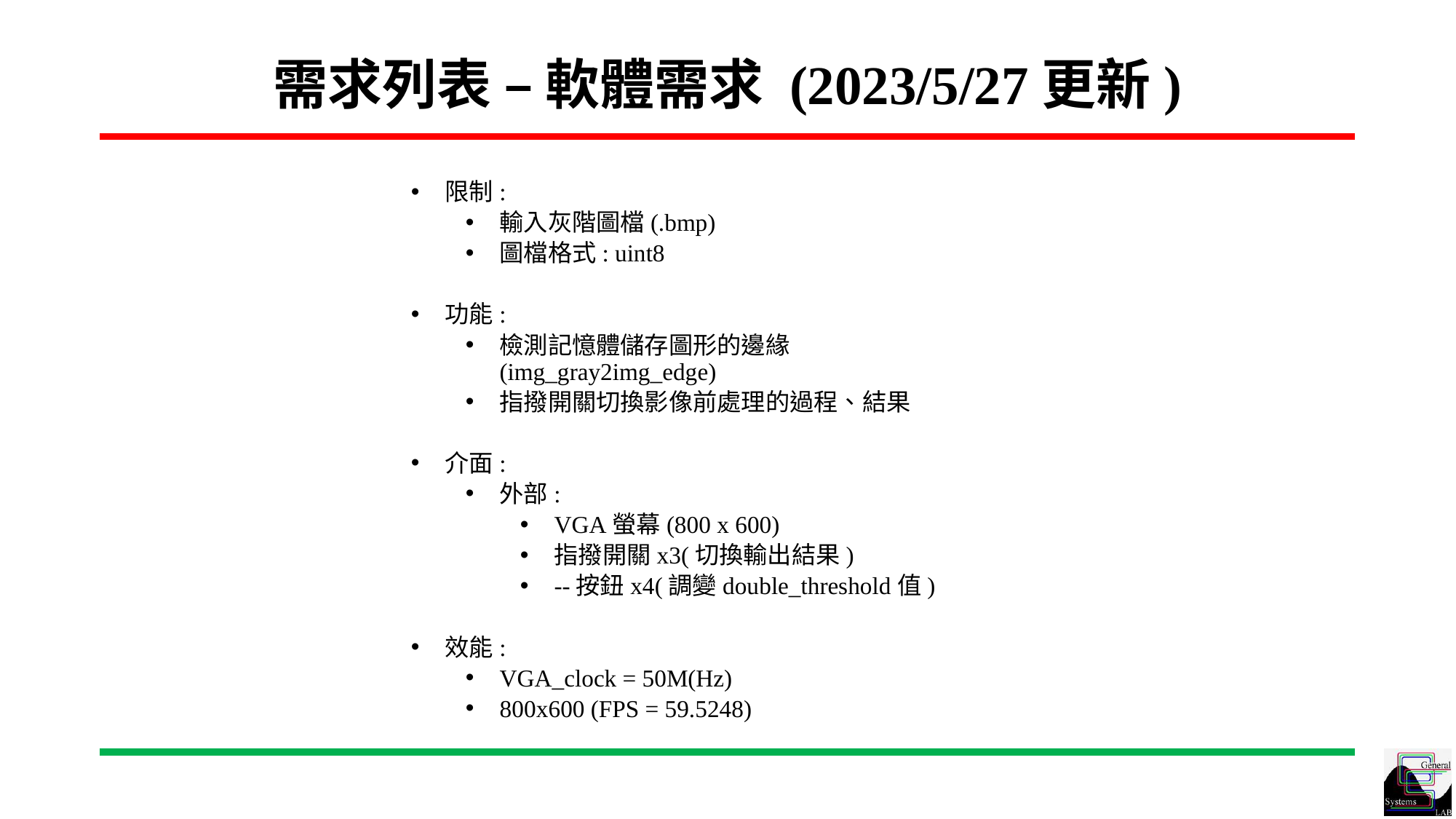

# 需求列表 – 軟體需求 (2023/5/27更新)
限制:
輸入灰階圖檔(.bmp)
圖檔格式: uint8

功能:
檢測記憶體儲存圖形的邊緣(img_gray2img_edge)
指撥開關切換影像前處理的過程、結果

介面:
外部:
VGA螢幕(800 x 600)
指撥開關x3(切換輸出結果)
--按鈕x4(調變double_threshold值)

效能:
VGA_clock = 50M(Hz)
800x600 (FPS = 59.5248)